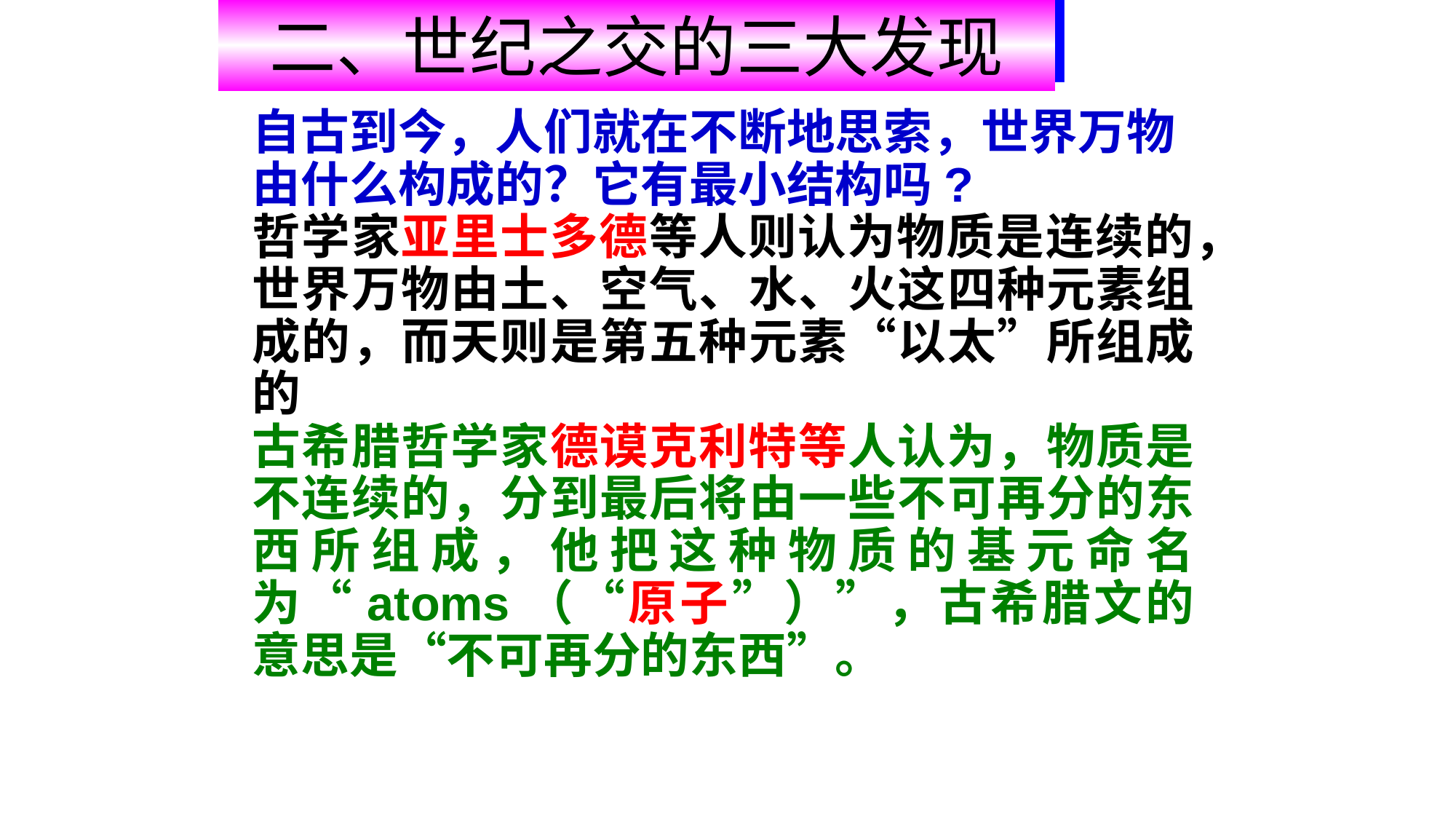

二、世纪之交的三大发现
自古到今，人们就在不断地思索，世界万物由什么构成的？它有最小结构吗?
哲学家亚里士多德等人则认为物质是连续的，世界万物由土、空气、水、火这四种元素组成的，而天则是第五种元素“以太”所组成的
古希腊哲学家德谟克利特等人认为，物质是不连续的，分到最后将由一些不可再分的东西所组成，他把这种物质的基元命名为“atoms（“原子”）”，古希腊文的意思是“不可再分的东西”。